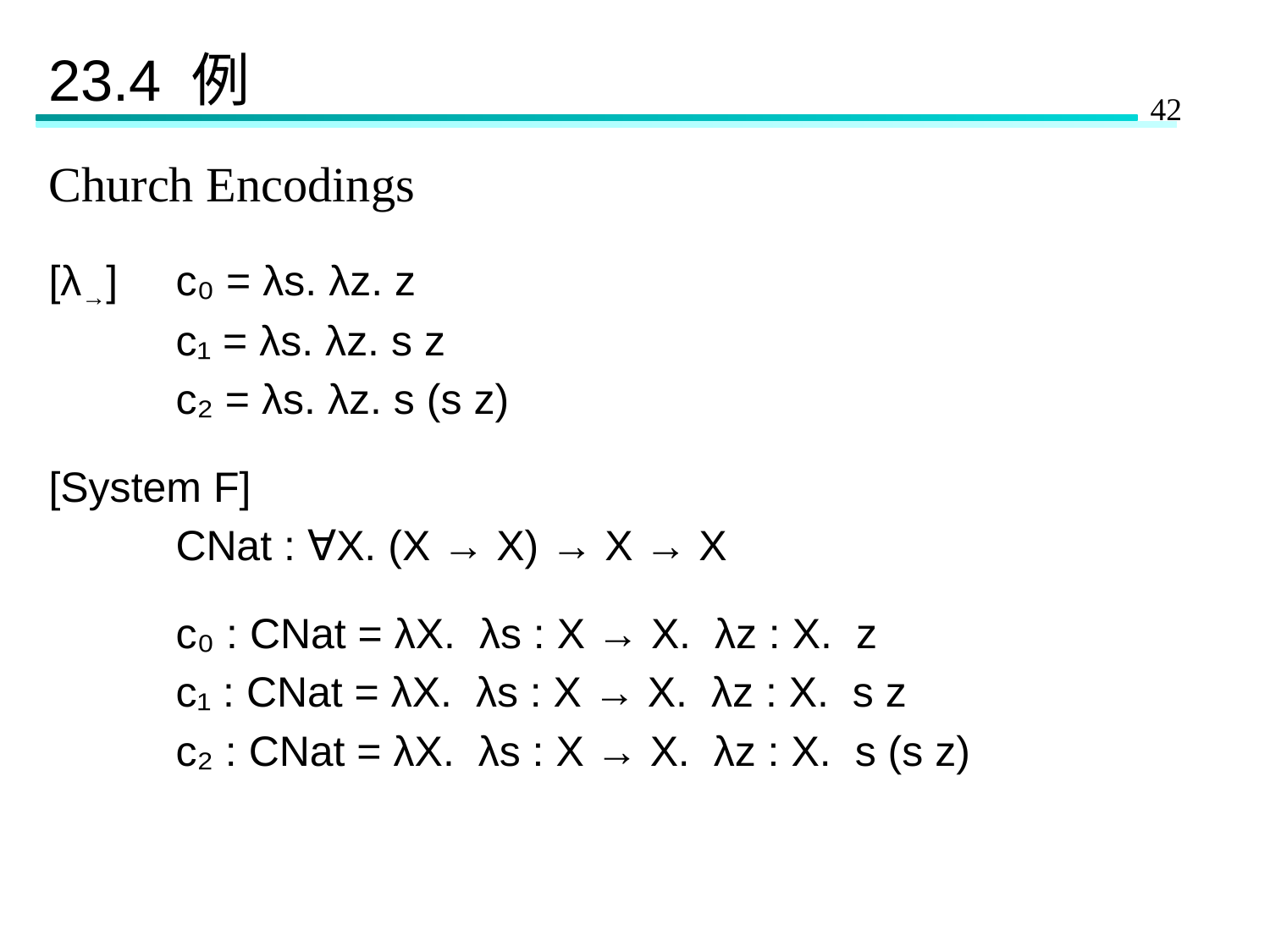

# 23.4 例
Church Encodings

[λ→]	c₀ = λs. λz. z
	c₁ = λs. λz. s z
	c₂ = λs. λz. s (s z)

[System F]
	CNat : ∀X. (X → X) → X → X

	c₀ : CNat = λX.  λs : X → X.  λz : X.  z
	c₁ : CNat = λX.  λs : X → X.  λz : X.  s z
	c₂ : CNat = λX.  λs : X → X.  λz : X.  s (s z)